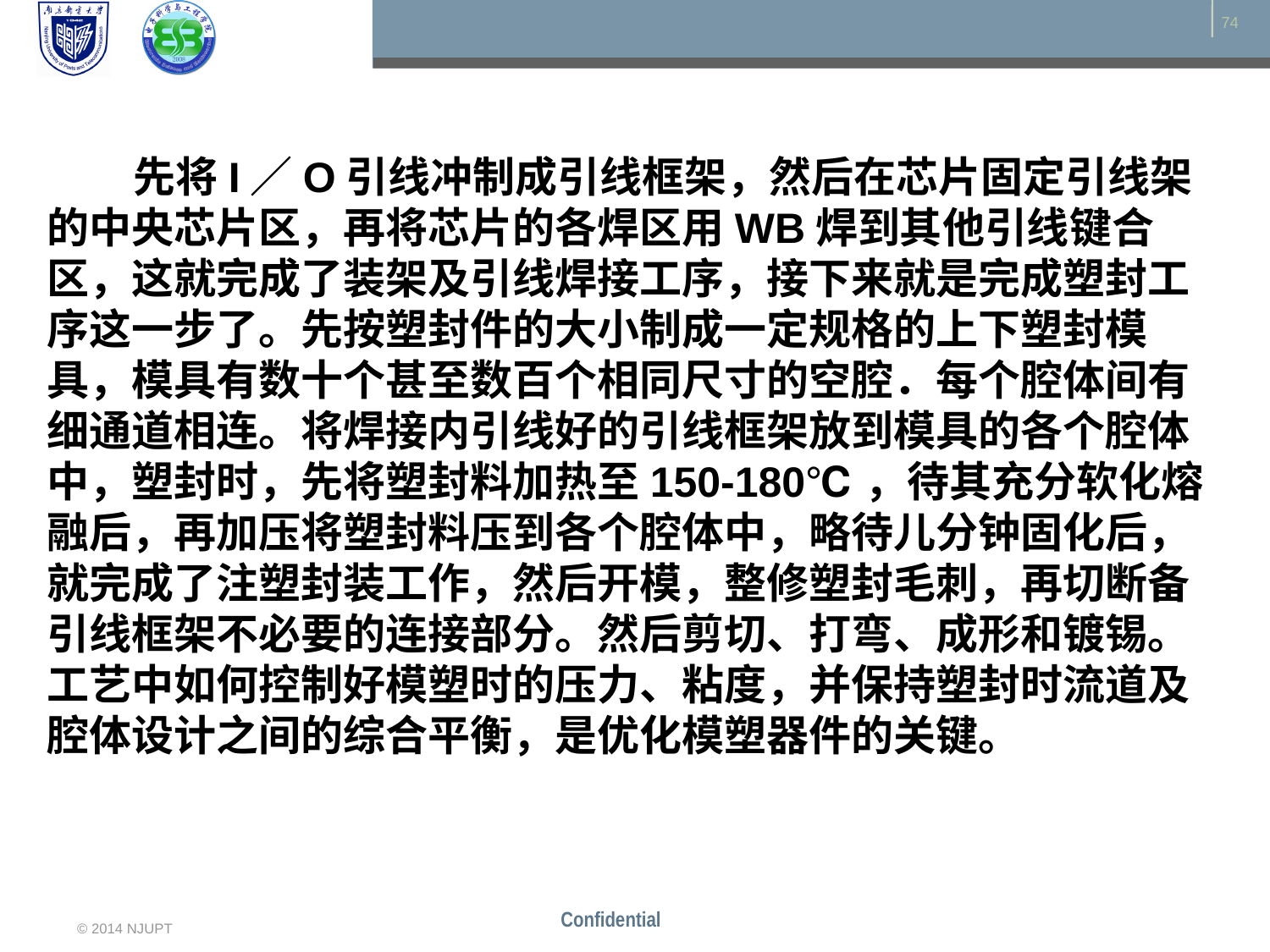

先将I／O引线冲制成引线框架，然后在芯片固定引线架的中央芯片区，再将芯片的各焊区用WB焊到其他引线键合区，这就完成了装架及引线焊接工序，接下来就是完成塑封工序这一步了。先按塑封件的大小制成一定规格的上下塑封模具，模具有数十个甚至数百个相同尺寸的空腔．每个腔体间有细通道相连。将焊接内引线好的引线框架放到模具的各个腔体中，塑封时，先将塑封料加热至150-180℃，待其充分软化熔融后，再加压将塑封料压到各个腔体中，略待儿分钟固化后，就完成了注塑封装工作，然后开模，整修塑封毛刺，再切断备引线框架不必要的连接部分。然后剪切、打弯、成形和镀锡。工艺中如何控制好模塑时的压力、粘度，并保持塑封时流道及腔体设计之间的综合平衡，是优化模塑器件的关键。